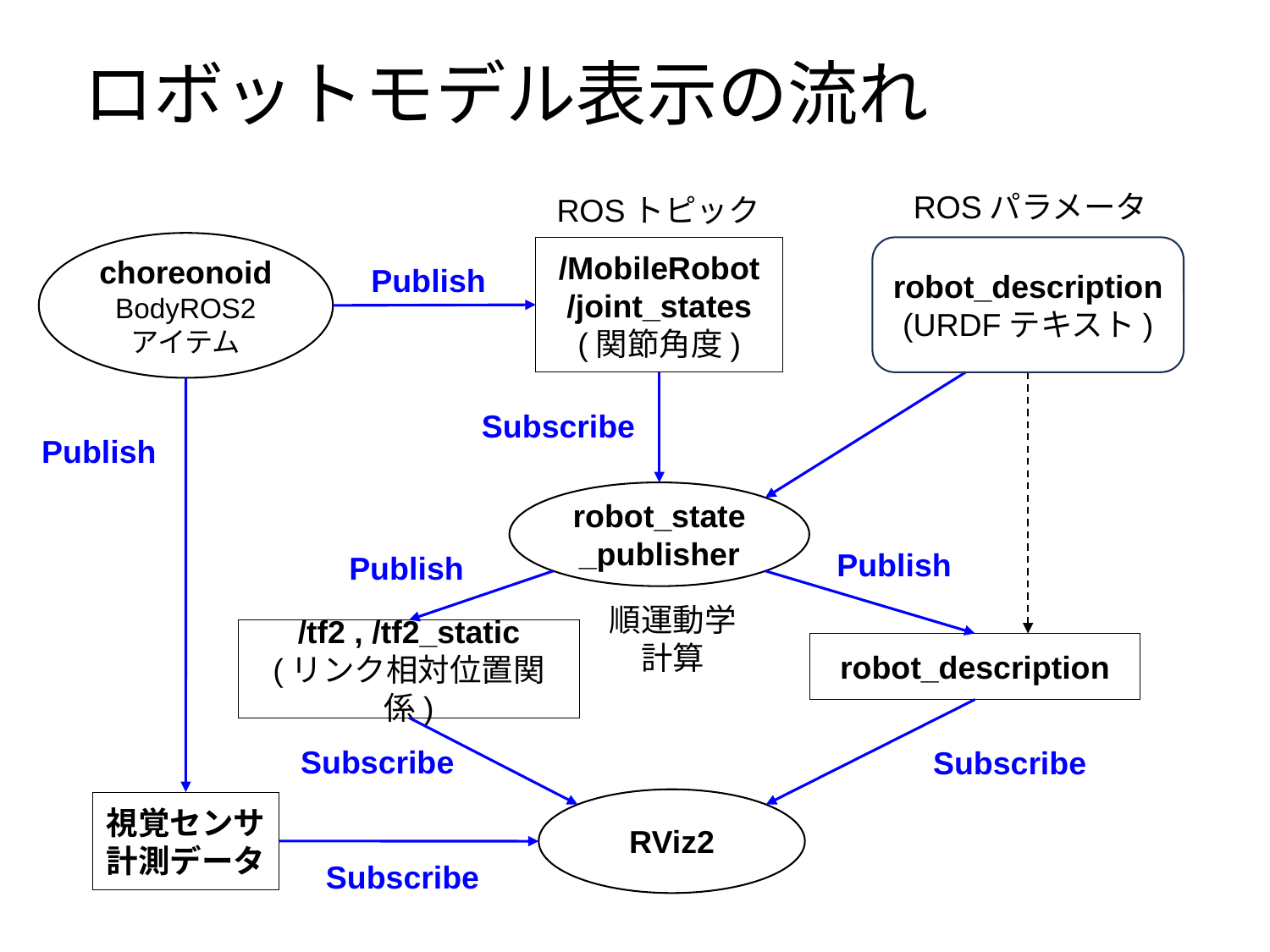

# ロボットモデル表示の流れ
ROSパラメータ
ROSトピック
choreonoid
BodyROS2
アイテム
robot_description
(URDFテキスト)
/MobileRobot
/joint_states
(関節角度)
Publish
Subscribe
Publish
robot_state_publisher
Publish
Publish
順運動学
計算
/tf2 , /tf2_static
(リンク相対位置関係)
robot_description
Subscribe
Subscribe
RViz2
視覚センサ
計測データ
Subscribe